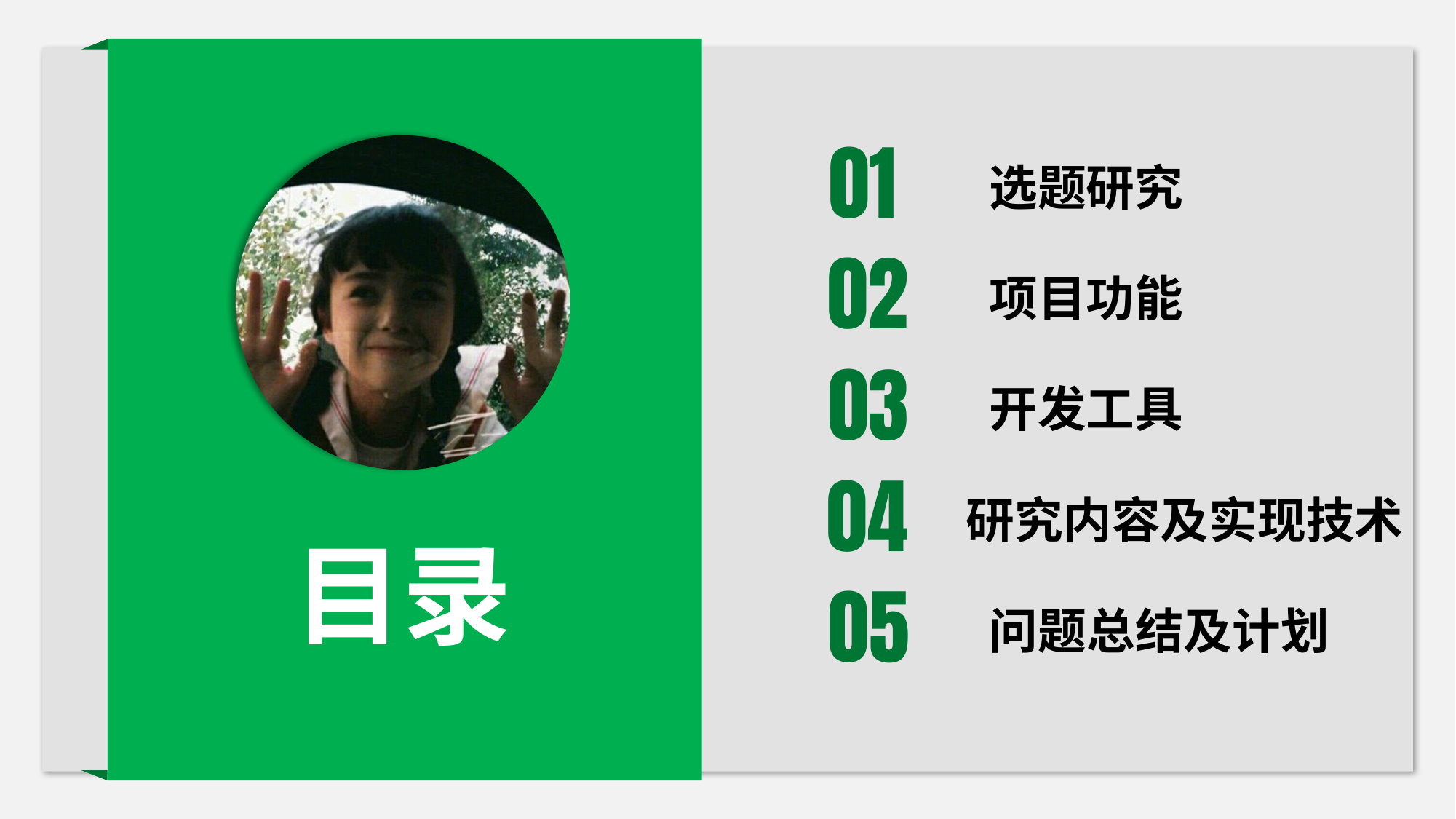

01

选题研究
02
项目功能
03
开发工具
04
研究内容及实现技术
目录
05
问题总结及计划